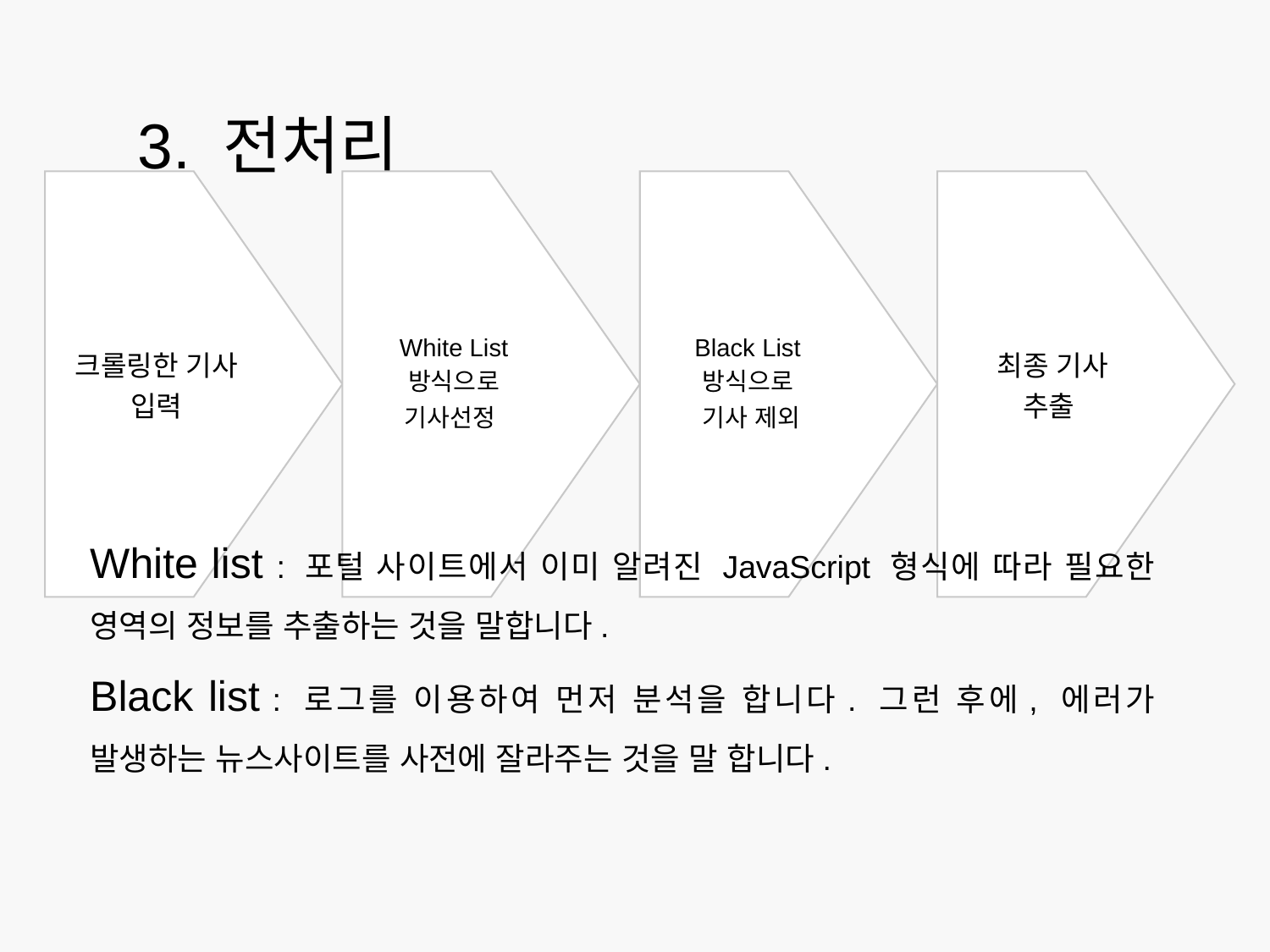

# 3. 전처리
크롤링한 기사 입력
White List
방식으로
기사선정
Black List
방식으로
기사 제외
 최종 기사
추출

White list : 포털 사이트에서 이미 알려진 JavaScript 형식에 따라 필요한 영역의 정보를 추출하는 것을 말합니다.
Black list : 로그를 이용하여 먼저 분석을 합니다. 그런 후에, 에러가 발생하는 뉴스사이트를 사전에 잘라주는 것을 말 합니다.